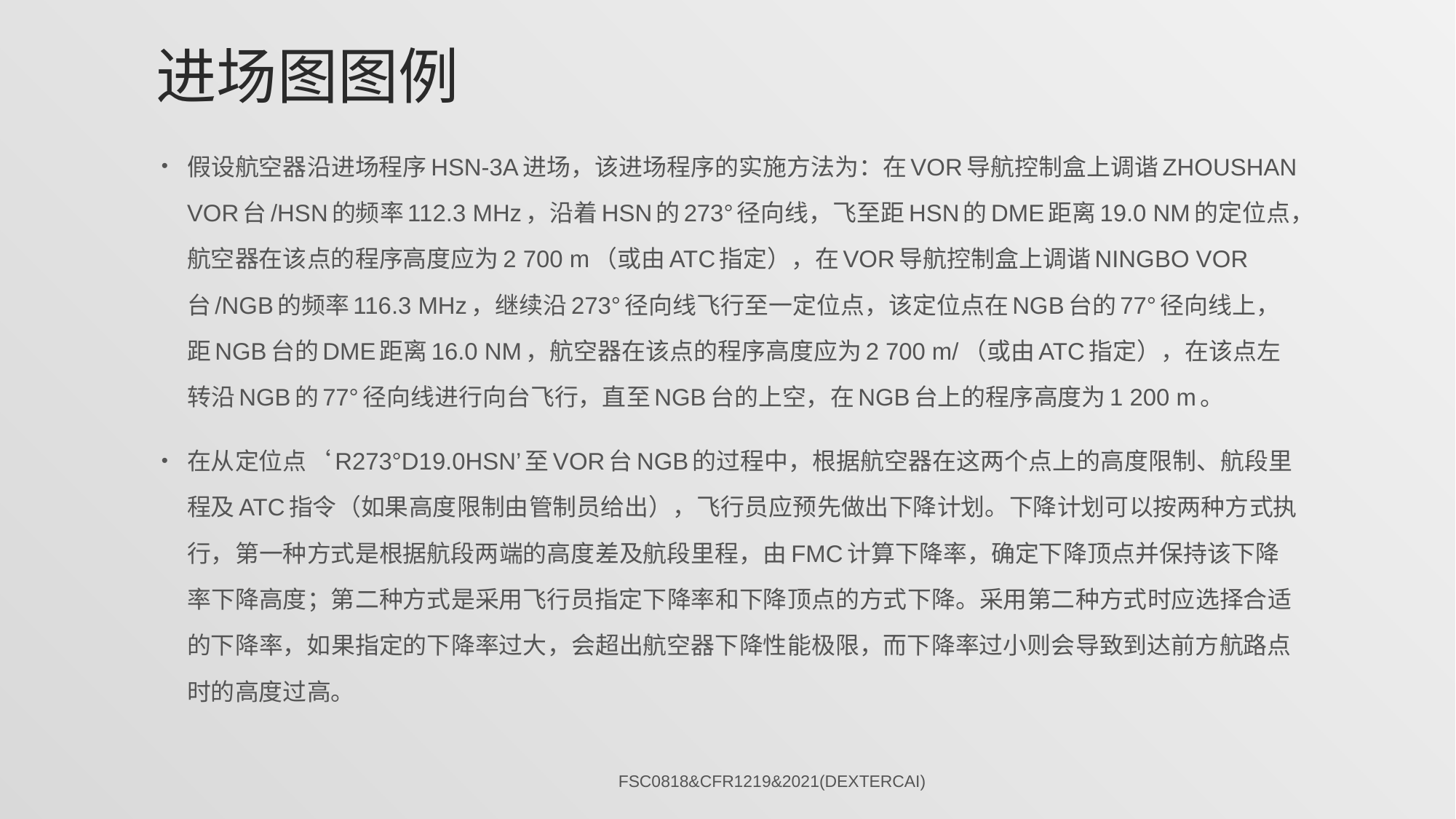

# 进场图图例
假设航空器沿进场程序HSN-3A进场，该进场程序的实施方法为：在VOR导航控制盒上调谐ZHOUSHAN VOR台/HSN的频率112.3 MHz，沿着HSN的273°径向线，飞至距HSN的DME距离19.0 NM的定位点，航空器在该点的程序高度应为2 700 m（或由ATC指定），在VOR导航控制盒上调谐NINGBO VOR台/NGB的频率116.3 MHz，继续沿273°径向线飞行至一定位点，该定位点在NGB台的77°径向线上，距NGB台的DME距离16.0 NM，航空器在该点的程序高度应为2 700 m/（或由ATC指定），在该点左转沿NGB的77°径向线进行向台飞行，直至NGB台的上空，在NGB台上的程序高度为1 200 m。
在从定位点‘R273°D19.0HSN’至VOR台NGB的过程中，根据航空器在这两个点上的高度限制、航段里程及ATC指令（如果高度限制由管制员给出），飞行员应预先做出下降计划。下降计划可以按两种方式执行，第一种方式是根据航段两端的高度差及航段里程，由FMC计算下降率，确定下降顶点并保持该下降率下降高度；第二种方式是采用飞行员指定下降率和下降顶点的方式下降。采用第二种方式时应选择合适的下降率，如果指定的下降率过大，会超出航空器下降性能极限，而下降率过小则会导致到达前方航路点时的高度过高。
FSC0818&CFR1219&2021(DexterCai)